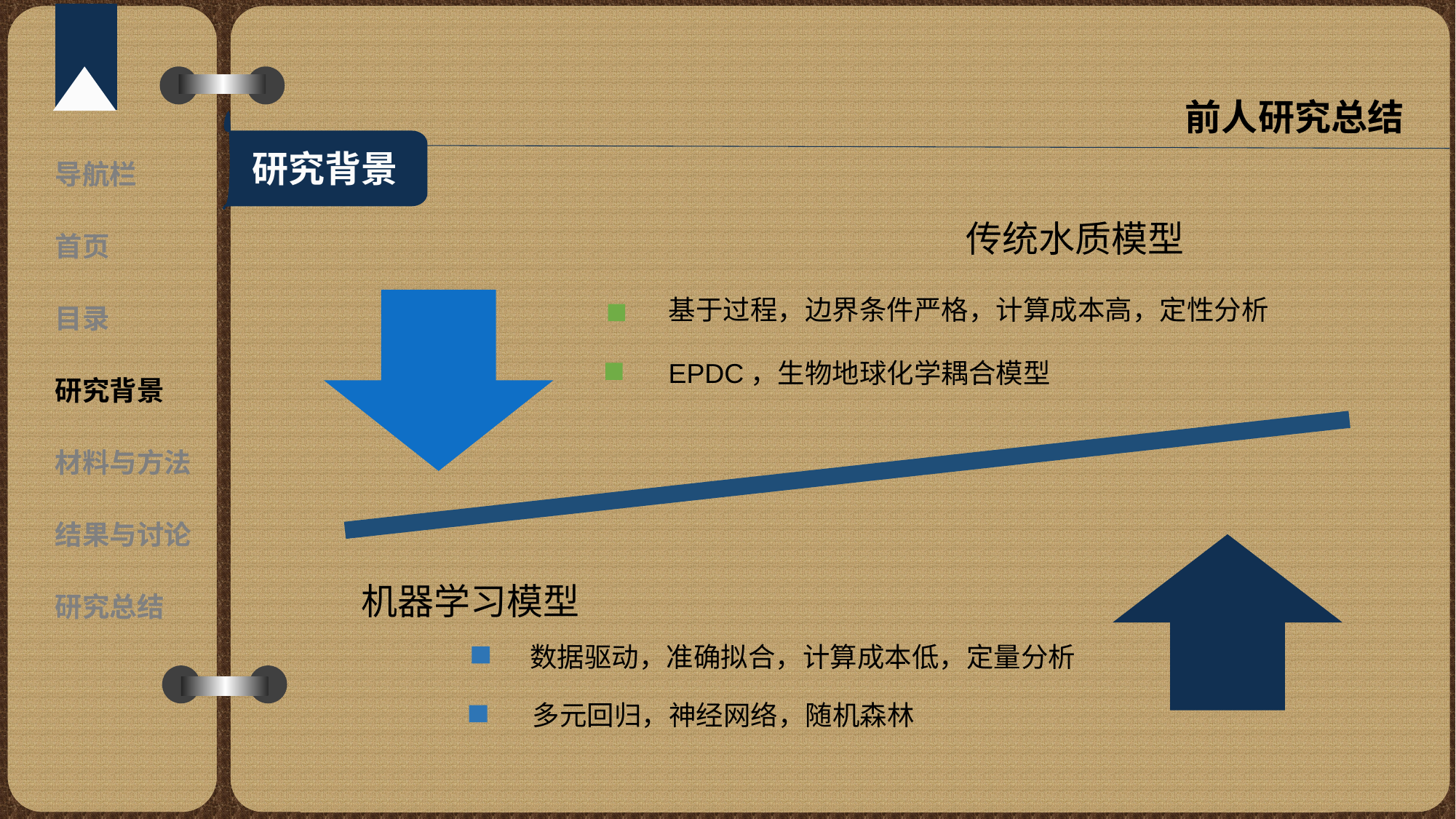

前人研究总结

研究背景
导航栏
传统水质模型

基于过程，边界条件严格，计算成本高，定性分析
EPDC，生物地球化学耦合模型
首页

目录
研究背景
材料与方法

结果与讨论

机器学习模型
数据驱动，准确拟合，计算成本低，定量分析

多元回归，神经网络，随机森林

研究总结